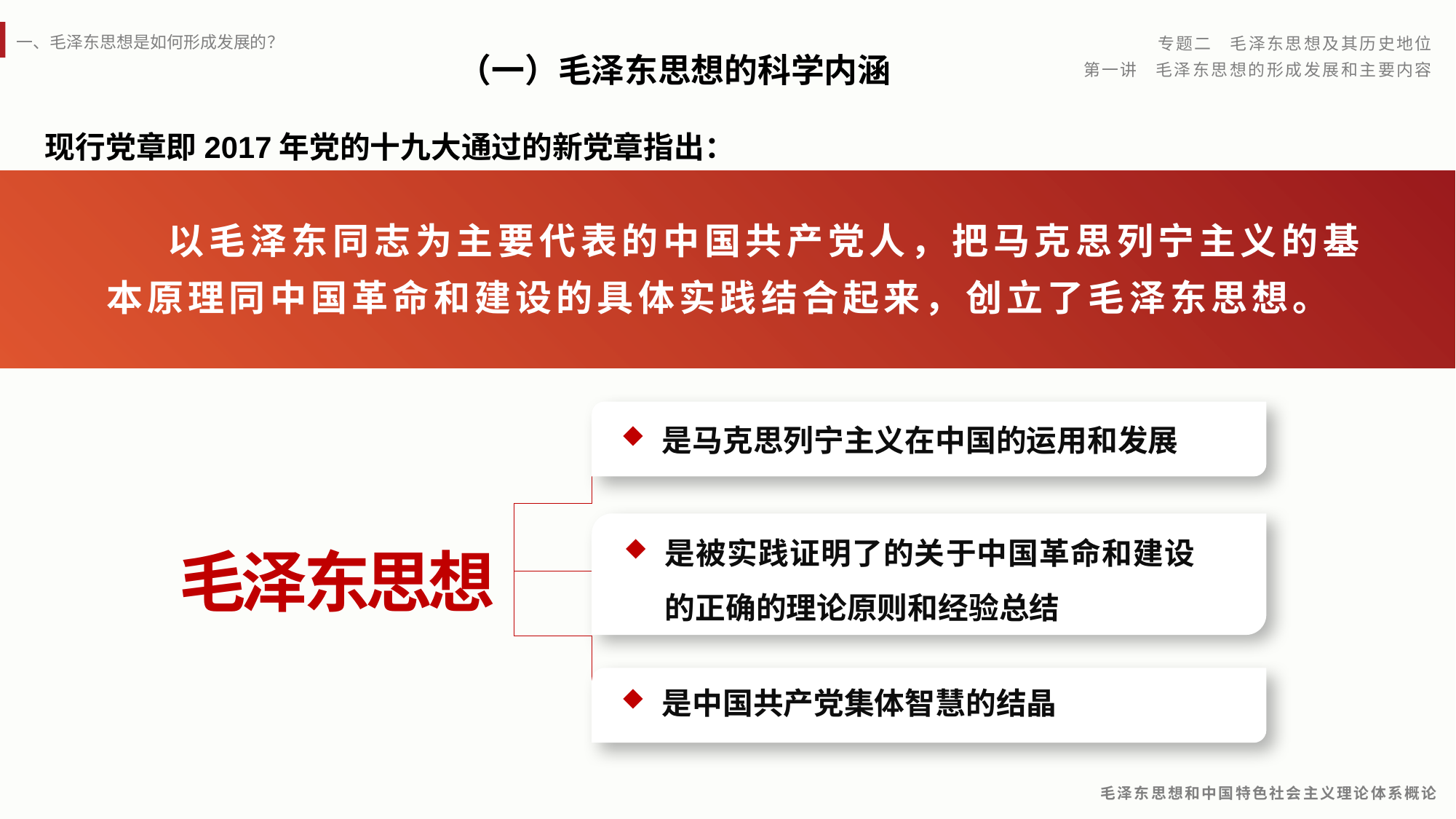

（一）毛泽东思想的科学内涵
现行党章即2017年党的十九大通过的新党章指出：

    以毛泽东同志为主要代表的中国共产党人，把马克思列宁主义的基本原理同中国革命和建设的具体实践结合起来，创立了毛泽东思想。
是马克思列宁主义在中国的运用和发展

是被实践证明了的关于中国革命和建设的正确的理论原则和经验总结

毛泽东思想
是中国共产党集体智慧的结晶